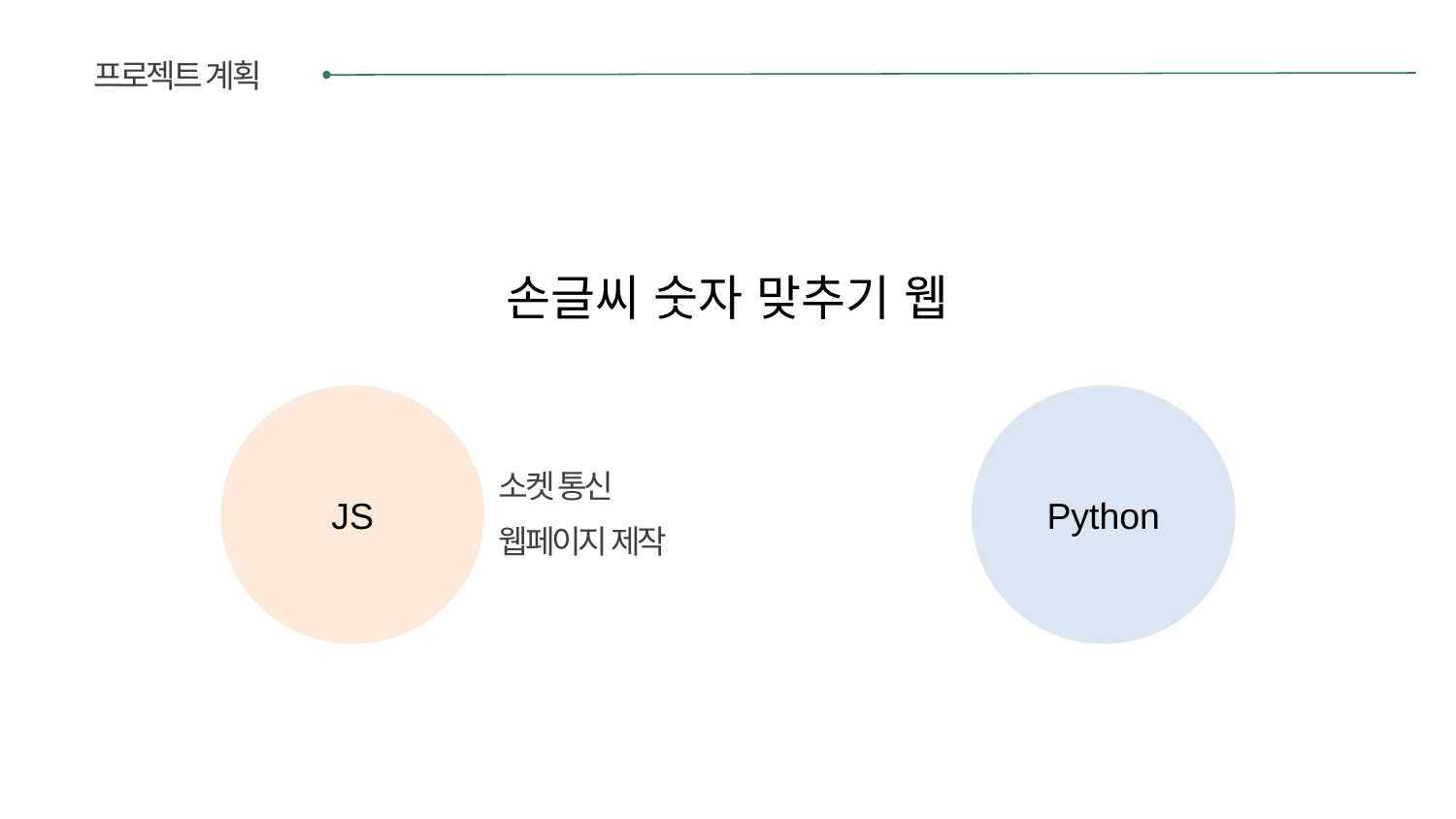

프로젝트 계획
손글씨 숫자 맞추기 웹

Python
JS
소켓 통신
웹페이지 제작